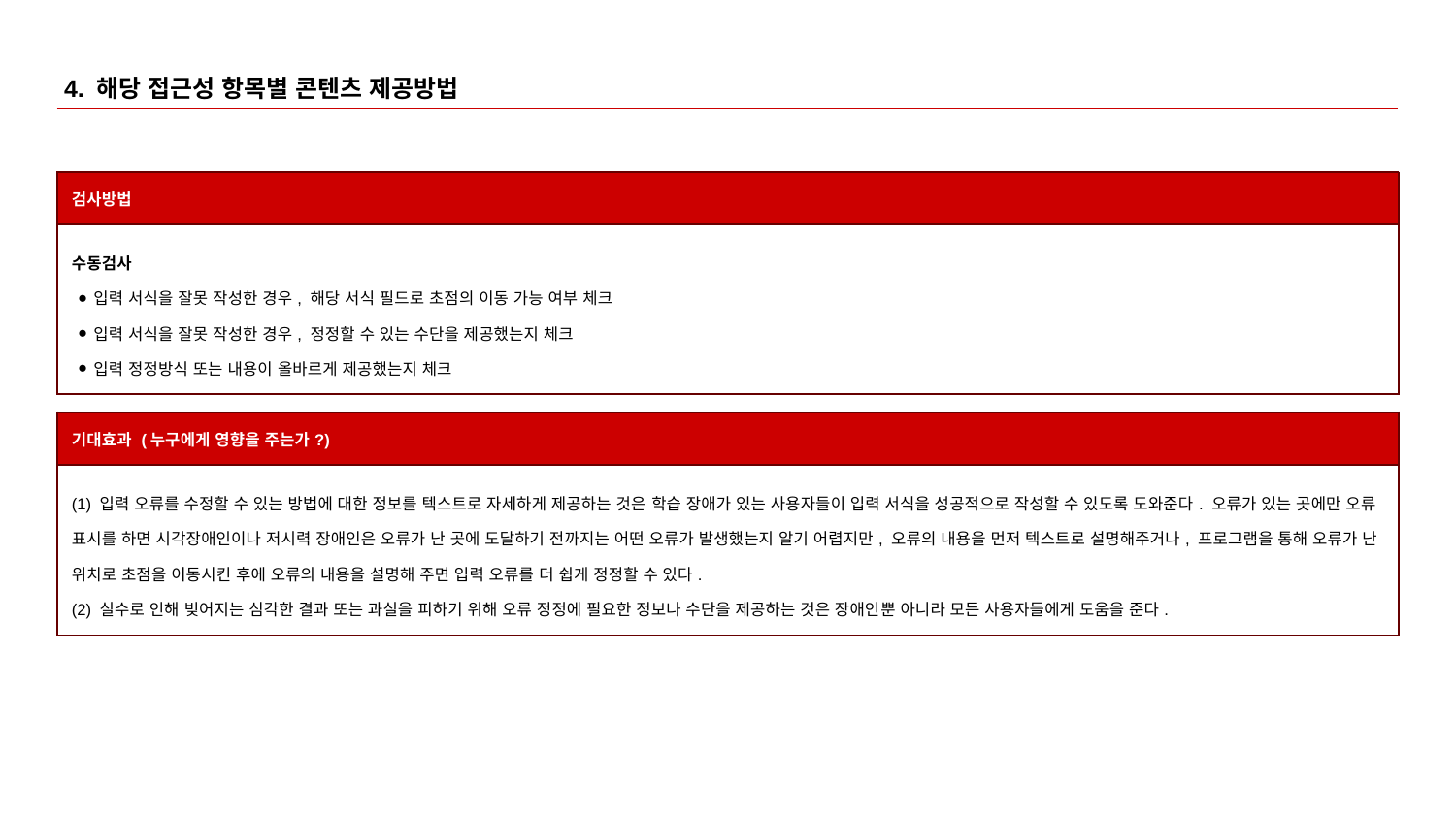

# 4. 해당 접근성 항목별 콘텐츠 제공방법
| 검사방법 |
| --- |
| 수동검사 입력 서식을 잘못 작성한 경우, 해당 서식 필드로 초점의 이동 가능 여부 체크 입력 서식을 잘못 작성한 경우, 정정할 수 있는 수단을 제공했는지 체크 입력 정정방식 또는 내용이 올바르게 제공했는지 체크 |
| 기대효과 (누구에게 영향을 주는가?) |
| --- |
| (1) 입력 오류를 수정할 수 있는 방법에 대한 정보를 텍스트로 자세하게 제공하는 것은 학습 장애가 있는 사용자들이 입력 서식을 성공적으로 작성할 수 있도록 도와준다. 오류가 있는 곳에만 오류 표시를 하면 시각장애인이나 저시력 장애인은 오류가 난 곳에 도달하기 전까지는 어떤 오류가 발생했는지 알기 어렵지만, 오류의 내용을 먼저 텍스트로 설명해주거나, 프로그램을 통해 오류가 난 위치로 초점을 이동시킨 후에 오류의 내용을 설명해 주면 입력 오류를 더 쉽게 정정할 수 있다. (2) 실수로 인해 빚어지는 심각한 결과 또는 과실을 피하기 위해 오류 정정에 필요한 정보나 수단을 제공하는 것은 장애인뿐 아니라 모든 사용자들에게 도움을 준다. |